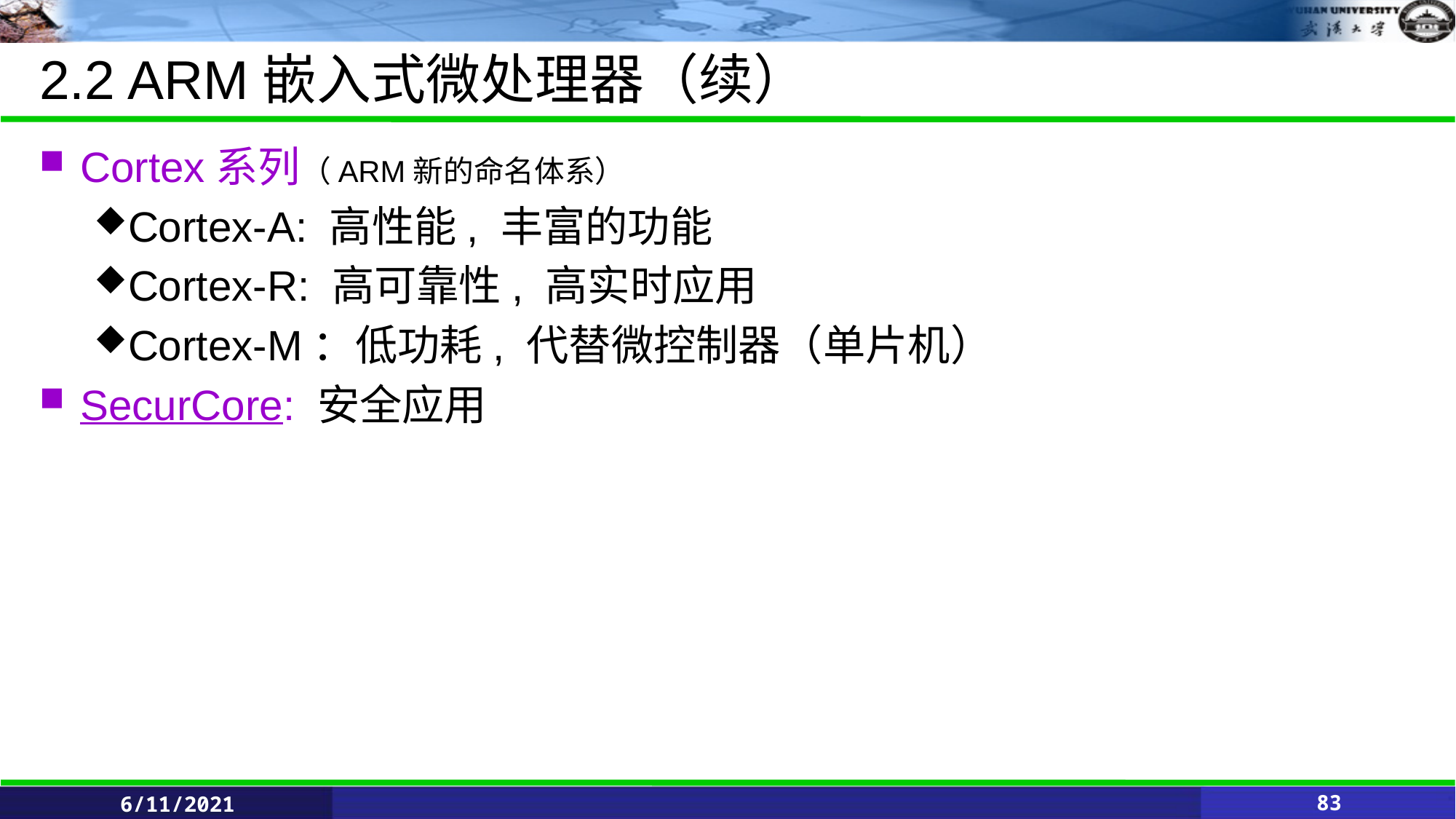

# 2.2 ARM嵌入式微处理器（续）
Cortex系列（ARM新的命名体系）
Cortex-A: 高性能, 丰富的功能
Cortex-R: 高可靠性, 高实时应用
Cortex-M：低功耗, 代替微控制器（单片机）
SecurCore: 安全应用

6/11/2021

83